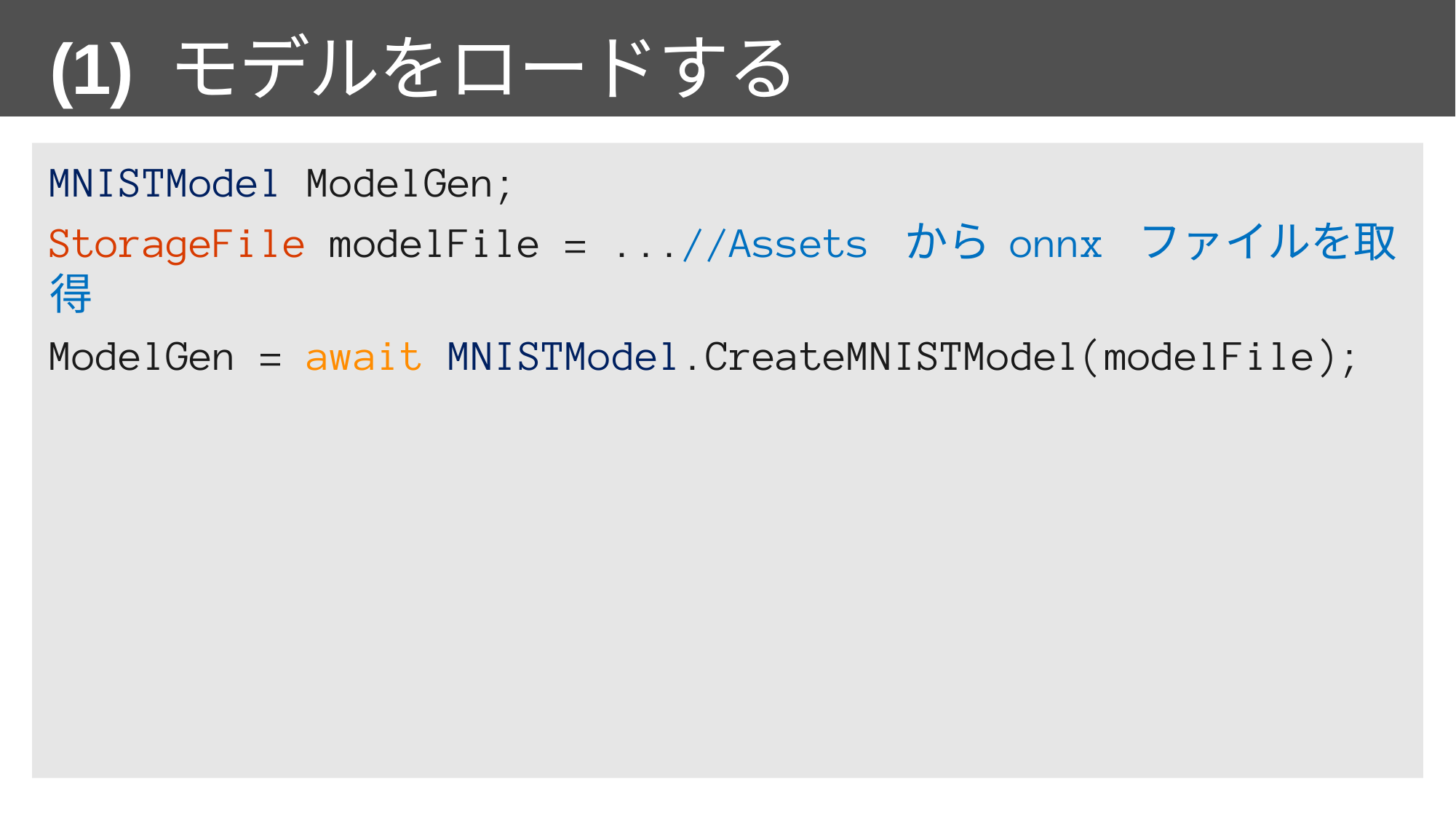

# (1) モデルをロードする
MNISTModel ModelGen;
StorageFile modelFile = ...//Assets から onnx ファイルを取得
ModelGen = await MNISTModel.CreateMNISTModel(modelFile);